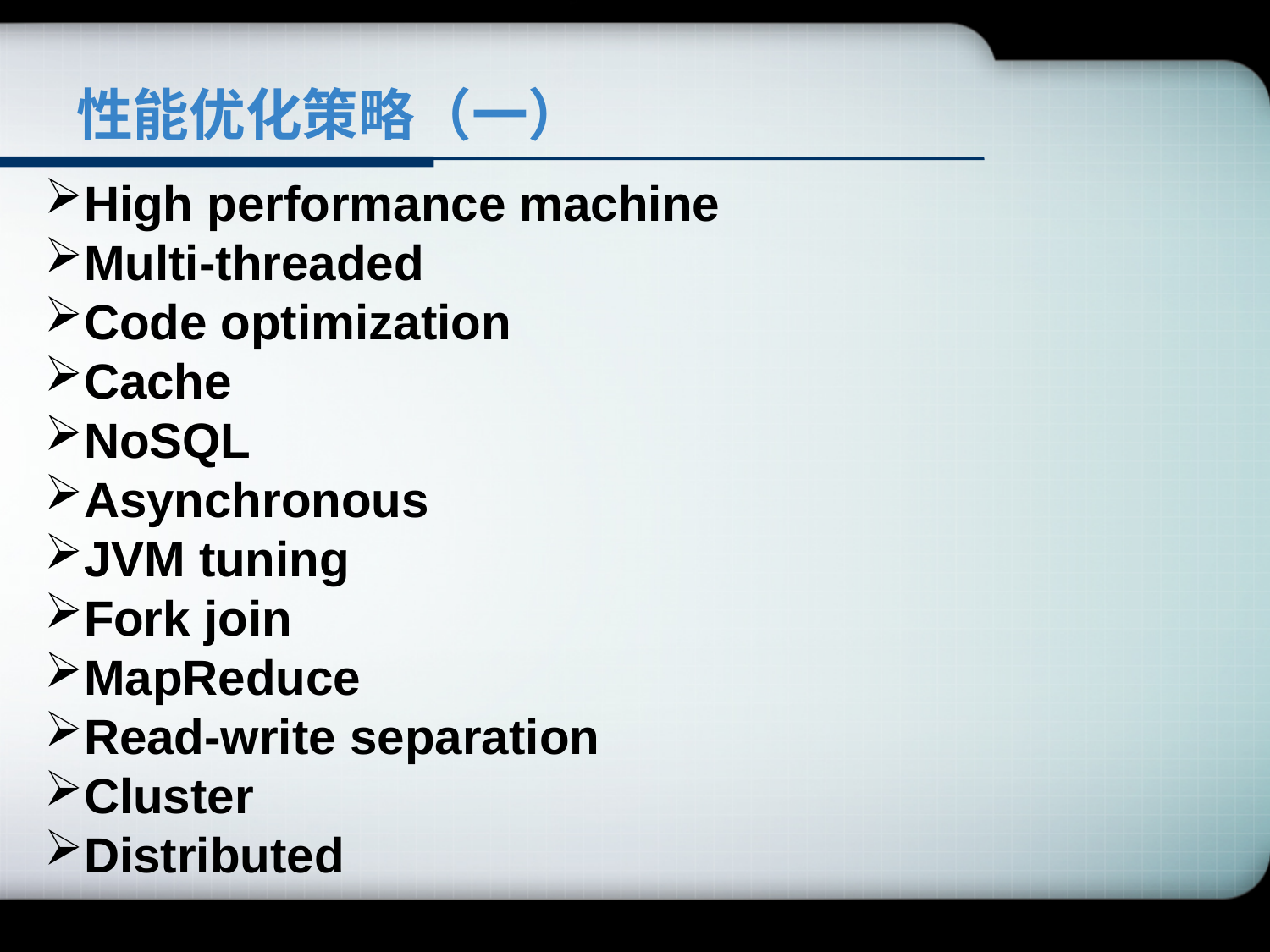

# 性能优化策略（一）
High performance machine
Multi-threaded
Code optimization
Cache
NoSQL
Asynchronous
JVM tuning
Fork join
MapReduce
Read-write separation
Cluster
Distributed